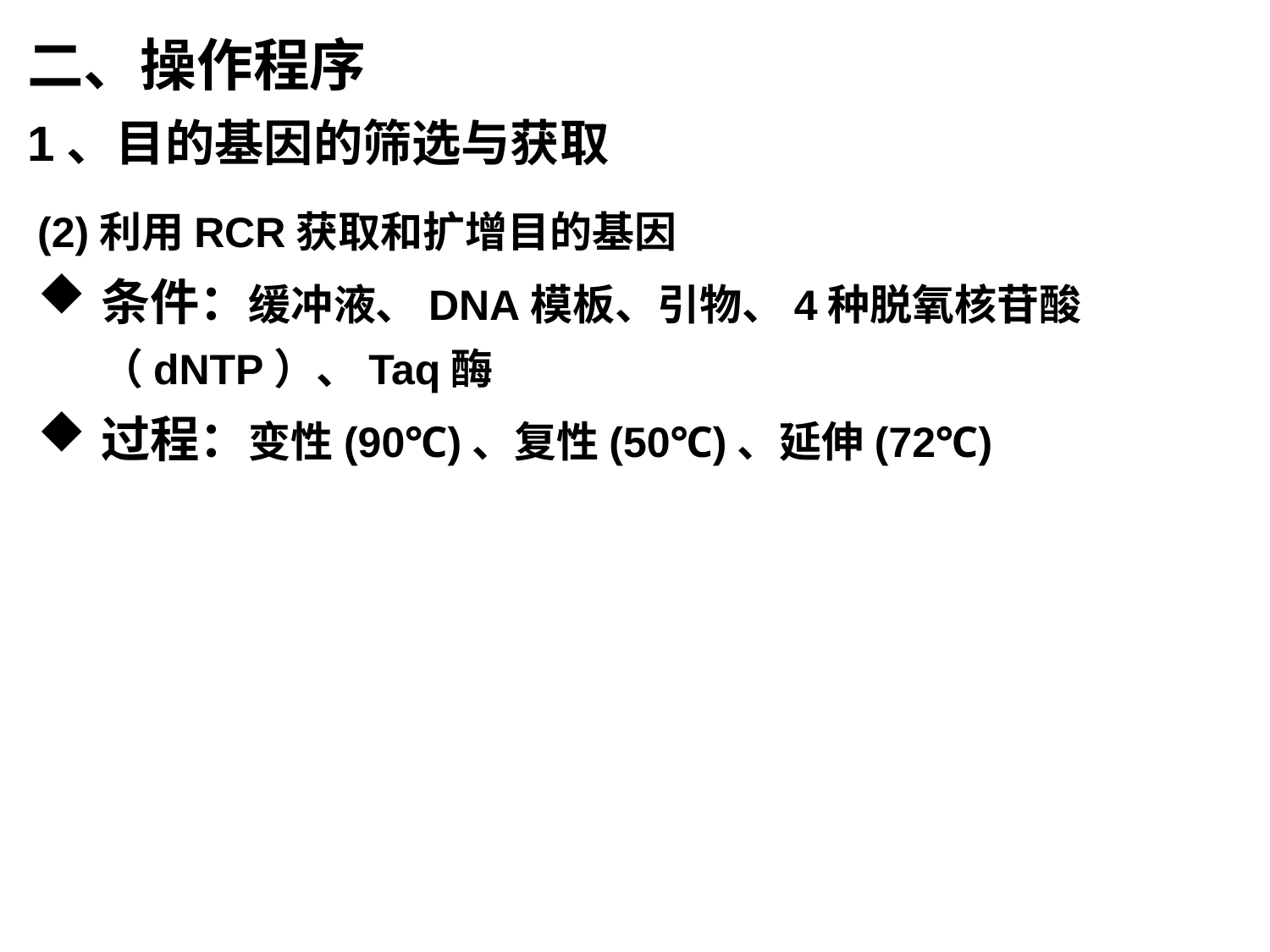

二、操作程序
1、目的基因的筛选与获取
(2)利用RCR获取和扩增目的基因
条件：缓冲液、DNA模板、引物、4种脱氧核苷酸（dNTP）、Taq酶
过程：变性(90℃)、复性(50℃)、延伸(72℃)